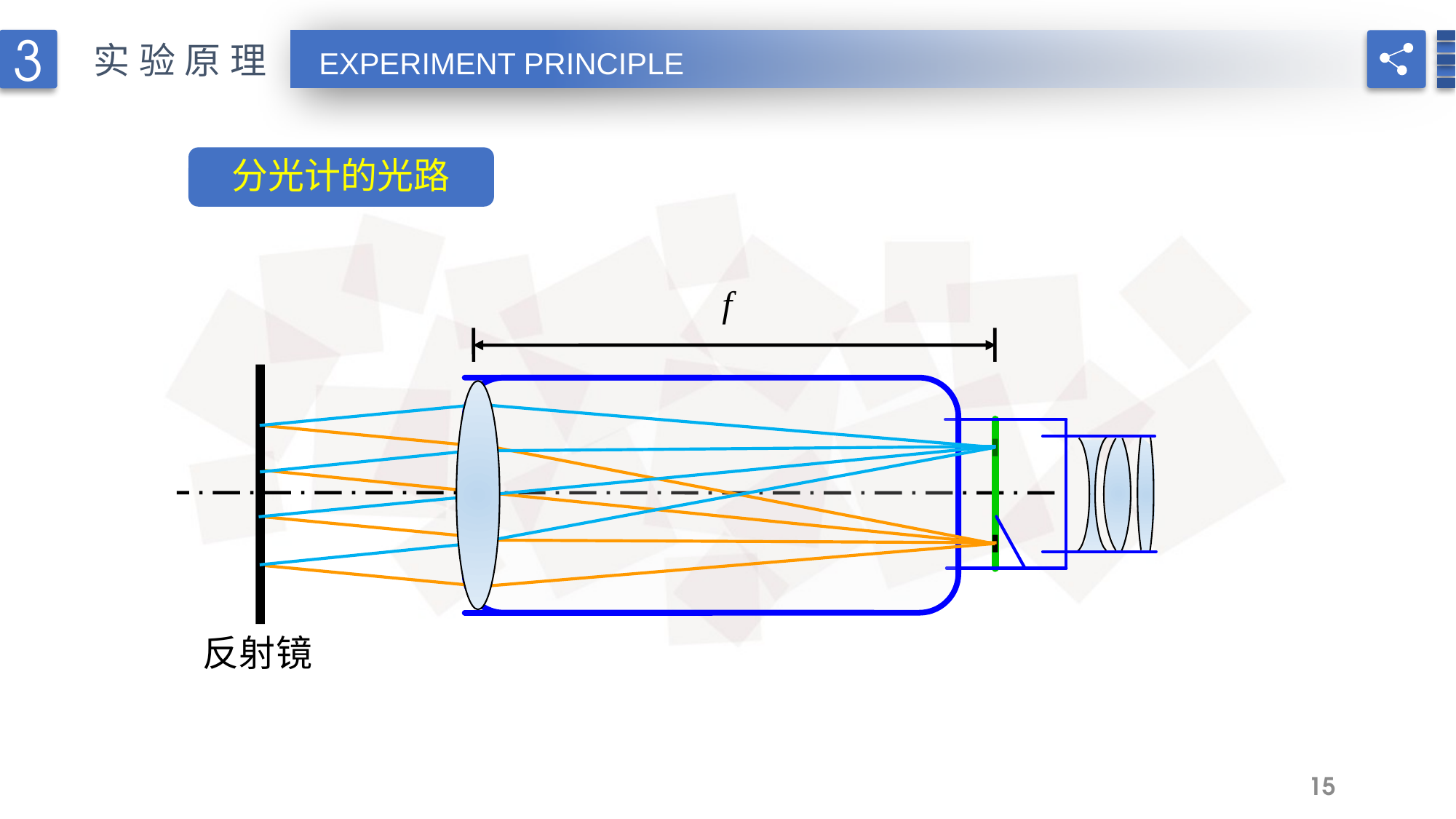

3

实验原理
EXPERIMENT PRINCIPLE

分光计的光路
f

反射镜
15